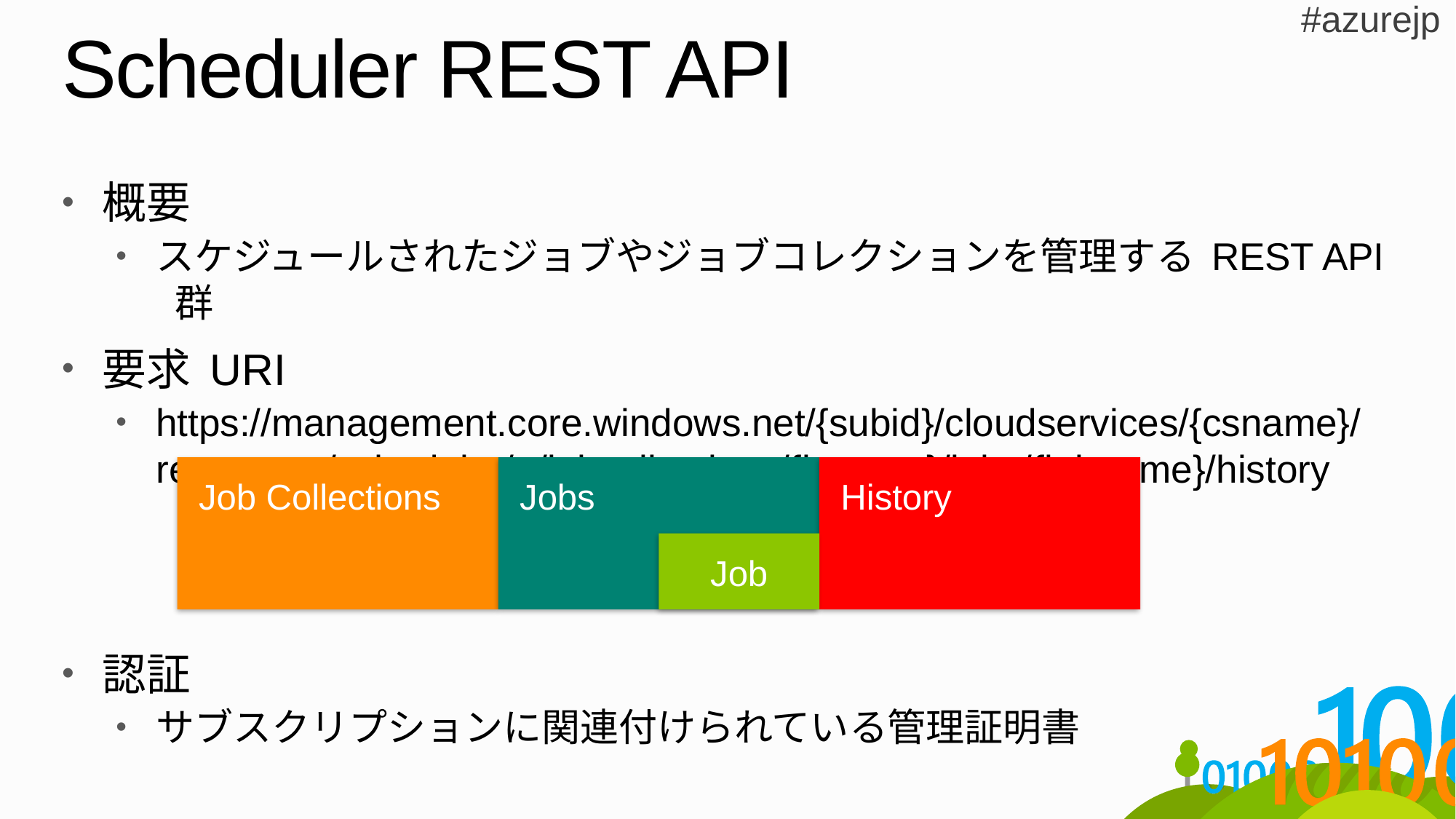

# Scheduler REST API
概要
スケジュールされたジョブやジョブコレクションを管理する REST API  群
要求 URI
https://management.core.windows.net/{subid}/cloudservices/{csname}/resources/scheduler/~/jobcollections/{jcname}/jobs/{jobname}/history

認証
サブスクリプションに関連付けられている管理証明書
Job Collections

Jobs

History
Job